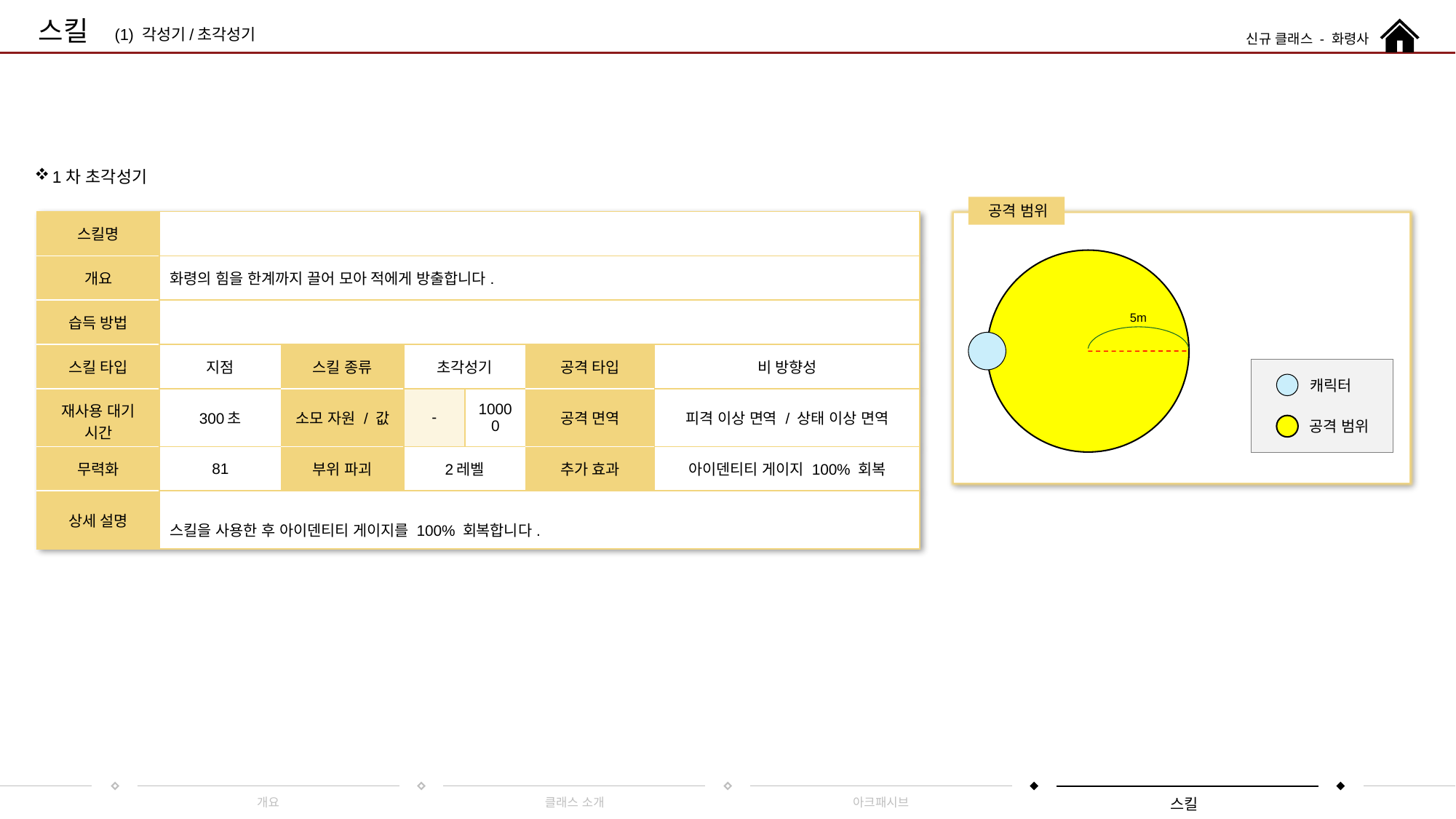

스킬

신규 클래스 - 화령사
(1) 각성기/초각성기

1차 초각성기
공격 범위

| 스킬명 |  |  |  |  |  |  |
| --- | --- | --- | --- | --- | --- | --- |
| 개요 | 화령의 힘을 한계까지 끌어 모아 적에게 방출합니다. |  |  |  |  |  |
| 습득 방법 |  |  |  |  |  |  |
| 스킬 타입 | 지점 | 스킬 종류 | 초각성기 |  | 공격 타입 | 비 방향성 |
| 재사용 대기 시간 | 300초 | 소모 자원 / 값 | - | 10000 | 공격 면역 | 피격 이상 면역 / 상태 이상 면역 |
| 무력화 | 81 | 부위 파괴 | 2레벨 |  | 추가 효과 | 아이덴티티 게이지 100% 회복 |
| 상세 설명 | 스킬을 사용한 후 아이덴티티 게이지를 100% 회복합니다. |  |  |  |  |  |

5m

캐릭터

공격 범위

개요
클래스 소개
아크패시브
스킬